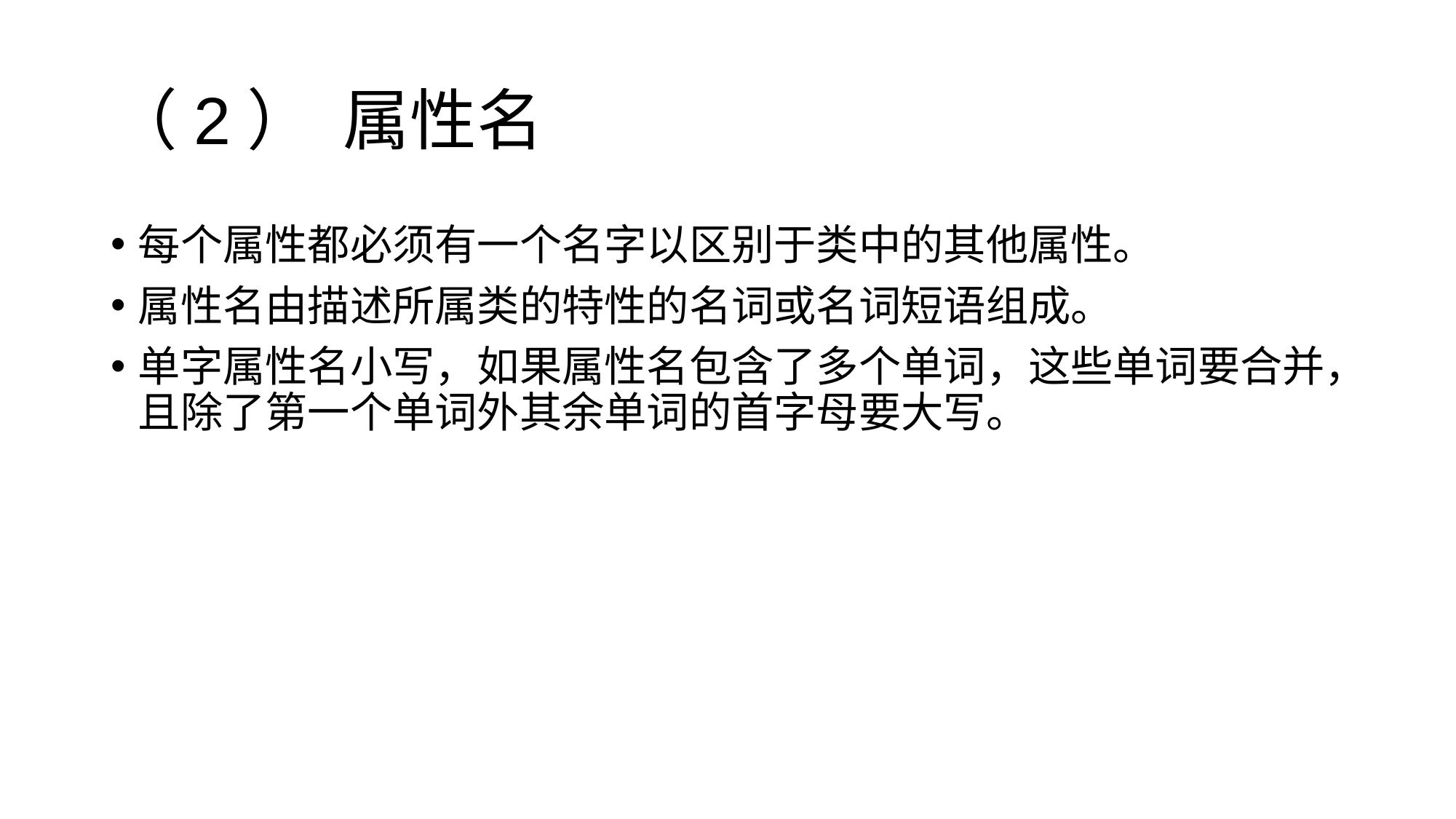

# （2）  属性名
每个属性都必须有一个名字以区别于类中的其他属性。
属性名由描述所属类的特性的名词或名词短语组成。
单字属性名小写，如果属性名包含了多个单词，这些单词要合并，且除了第一个单词外其余单词的首字母要大写。